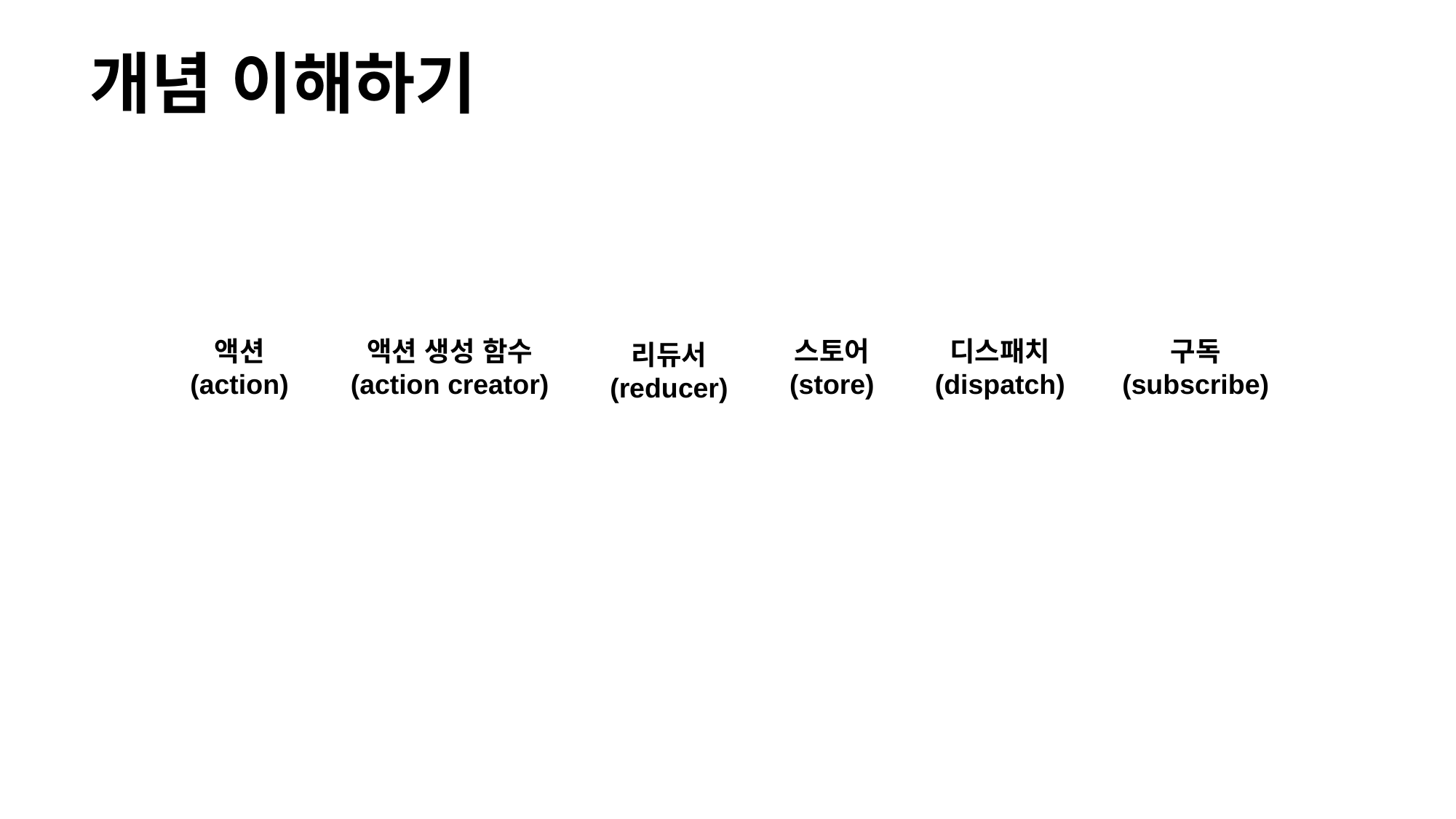

개념 이해하기
디스패치
(dispatch)
구독
(subscribe)
액션
(action)
스토어
(store)
액션 생성 함수
(action creator)
리듀서
(reducer)